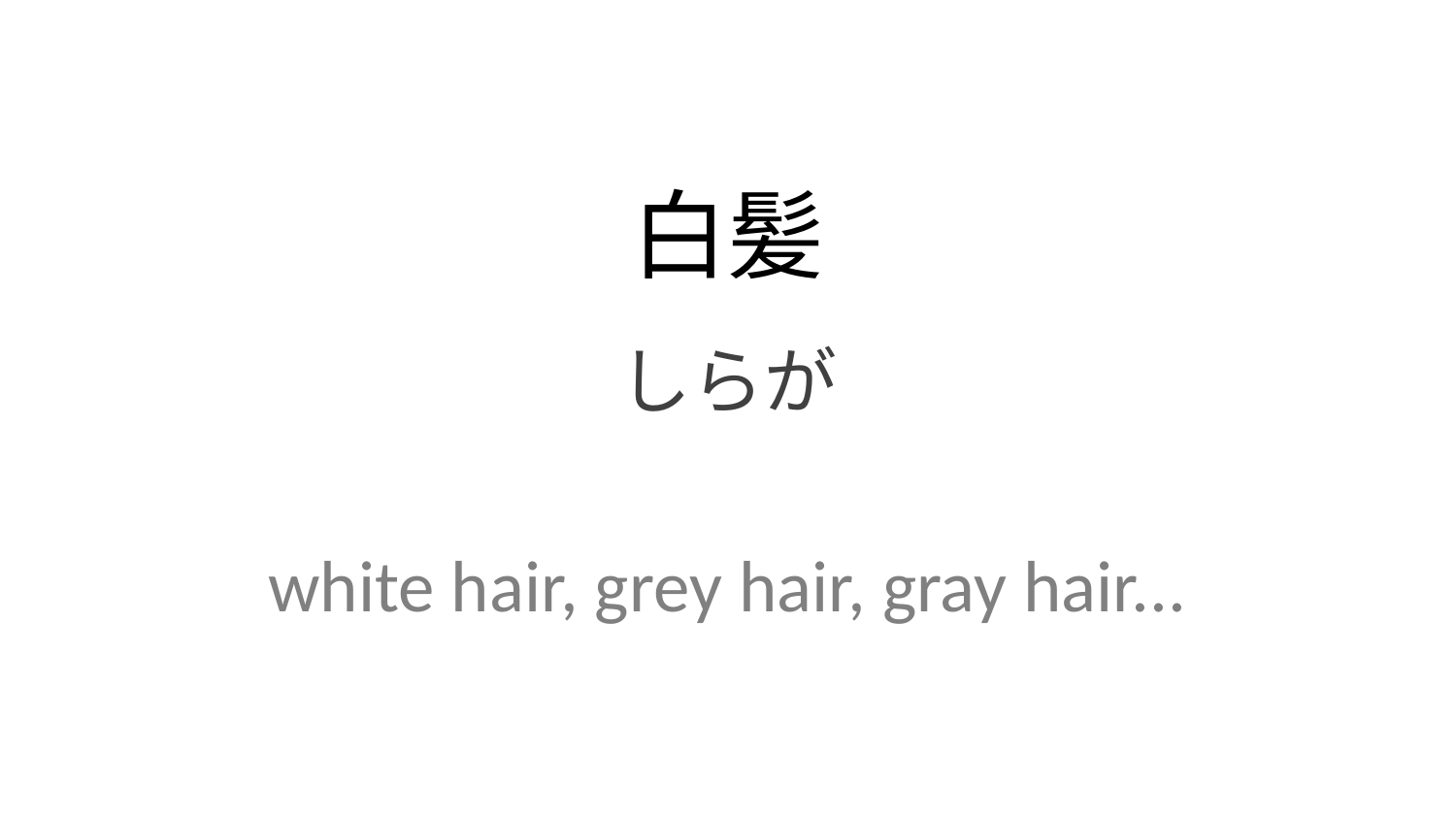

白髪

しらが
white hair, grey hair, gray hair...